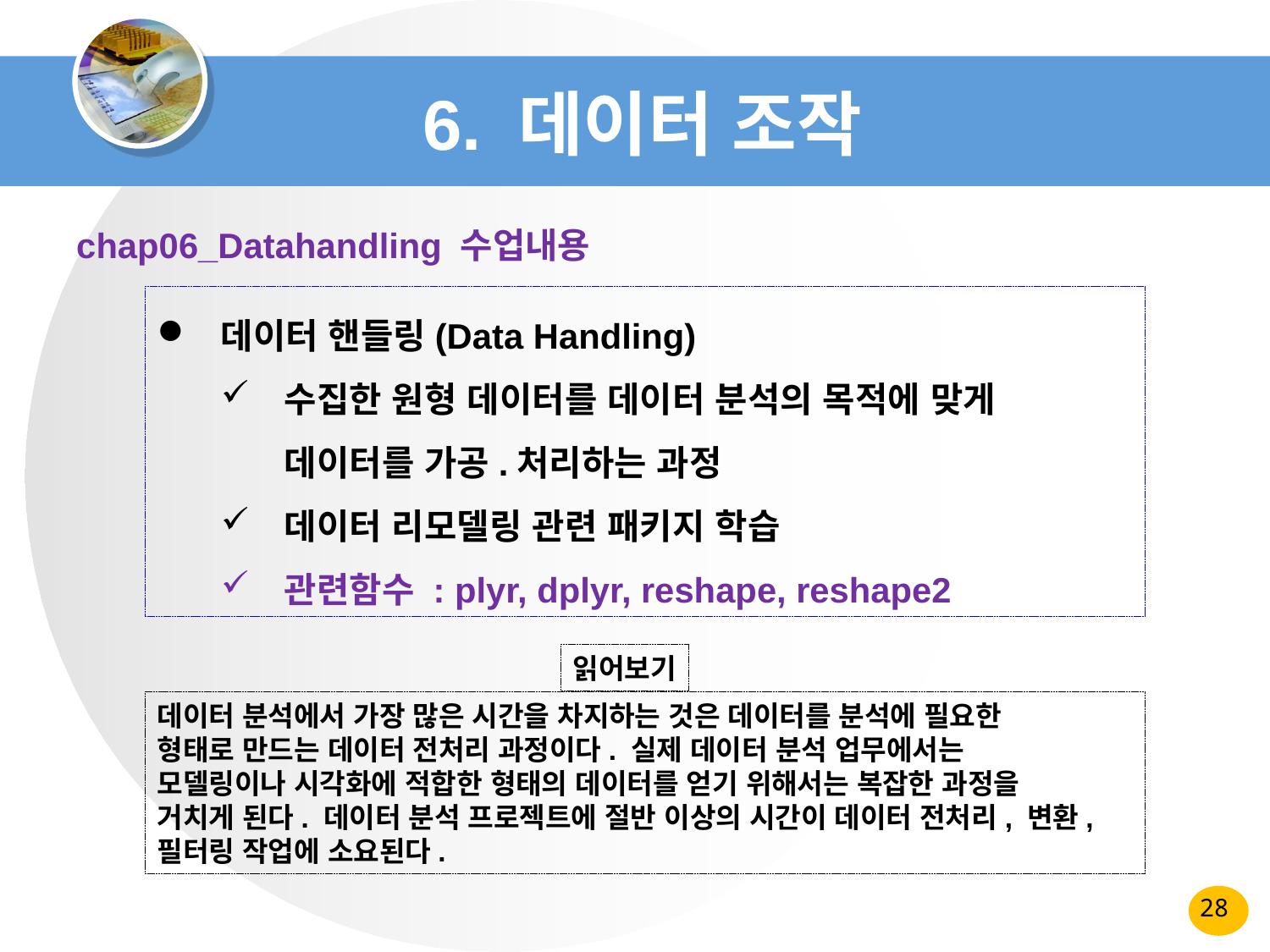

# 6. 데이터 조작
chap06_Datahandling 수업내용
데이터 핸들링(Data Handling)
수집한 원형 데이터를 데이터 분석의 목적에 맞게     데이터를 가공.처리하는 과정
데이터 리모델링 관련 패키지 학습
관련함수 : plyr, dplyr, reshape, reshape2
읽어보기
데이터 분석에서 가장 많은 시간을 차지하는 것은 데이터를 분석에 필요한
형태로 만드는 데이터 전처리 과정이다. 실제 데이터 분석 업무에서는
모델링이나 시각화에 적합한 형태의 데이터를 얻기 위해서는 복잡한 과정을
거치게 된다. 데이터 분석 프로젝트에 절반 이상의 시간이 데이터 전처리, 변환, 필터링 작업에 소요된다.
28